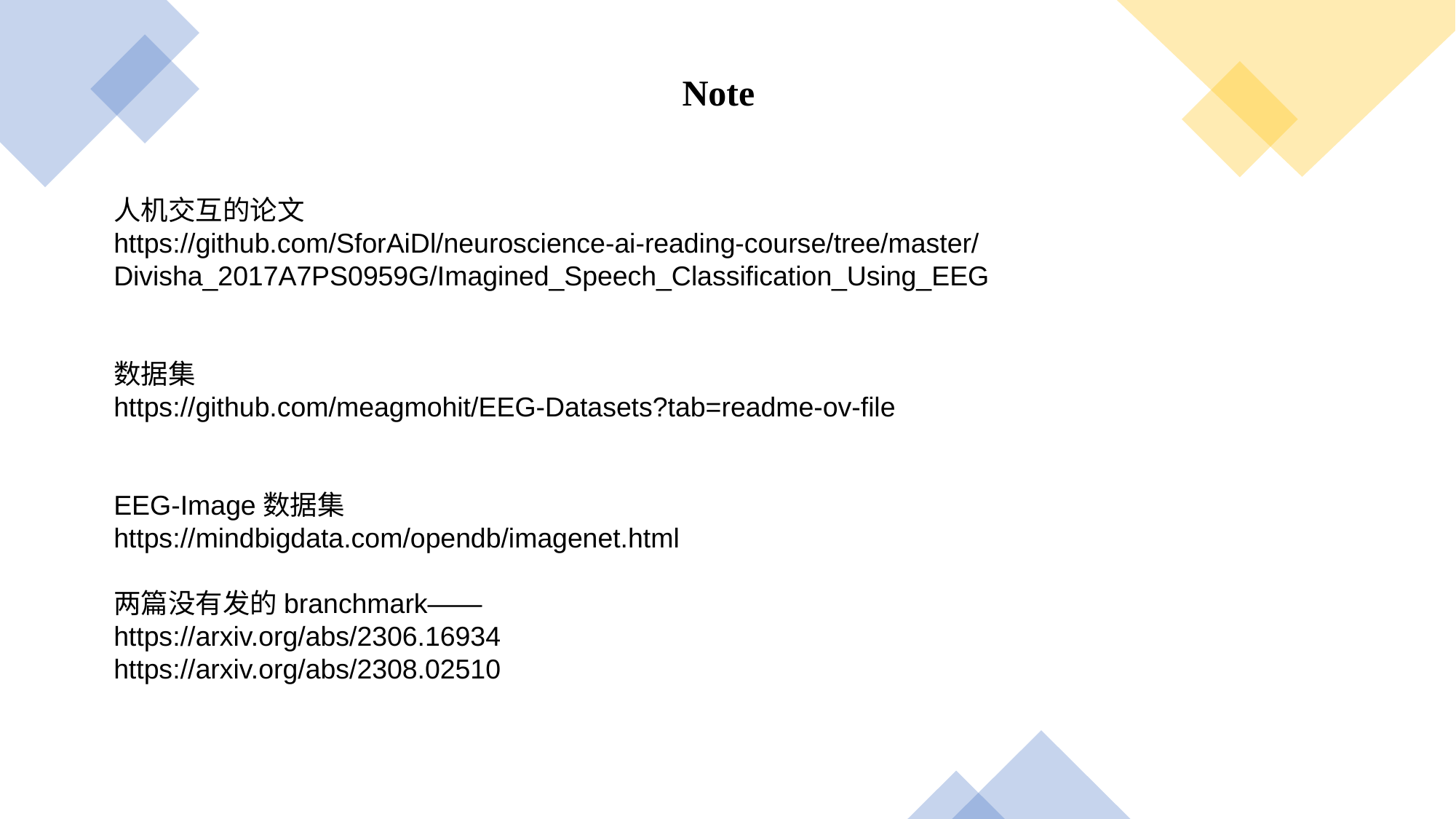

Note

人机交互的论文
https://github.com/SforAiDl/neuroscience-ai-reading-course/tree/master/Divisha_2017A7PS0959G/Imagined_Speech_Classification_Using_EEG

数据集
https://github.com/meagmohit/EEG-Datasets?tab=readme-ov-file

EEG-Image数据集
https://mindbigdata.com/opendb/imagenet.html

两篇没有发的branchmark——
https://arxiv.org/abs/2306.16934
https://arxiv.org/abs/2308.02510